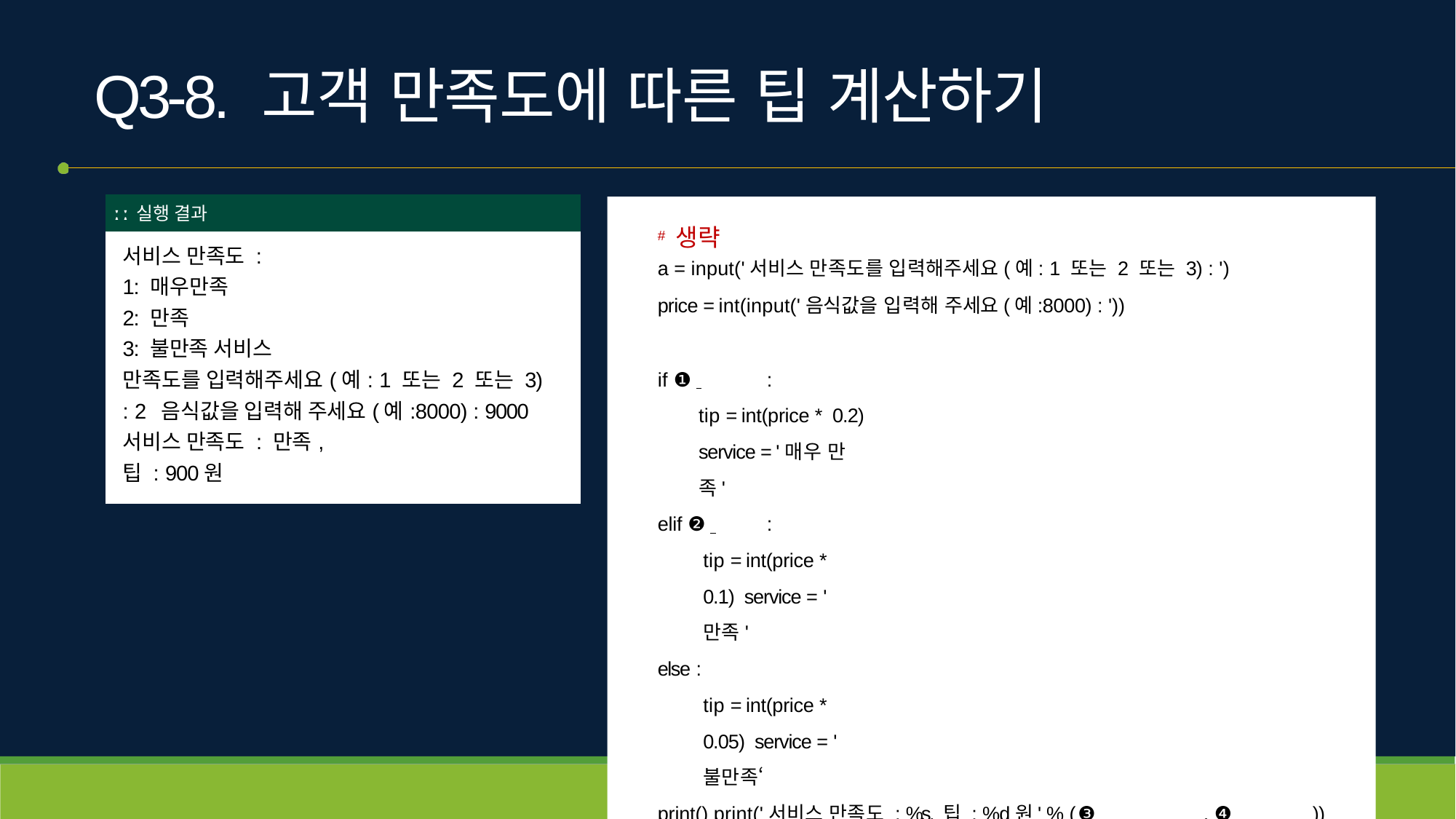

# Q3-8. 고객 만족도에 따른 팁 계산하기

| ː ː 실행 결과 |
| --- |
| 서비스 만족도 : 1: 매우만족 2: 만족 3: 불만족 서비스 만족도를 입력해주세요(예: 1 또는 2 또는 3) : 2 음식값을 입력해 주세요(예:8000) : 9000 서비스 만족도 : 만족, 팁 : 900원 |
# 생략
a = input('서비스 만족도를 입력해주세요(예: 1 또는 2 또는 3) : ')
price = int(input('음식값을 입력해 주세요(예:8000) : '))

if ❶ 	:
tip = int(price * 0.2)  service = '매우 만족'
elif ❷ 	:
tip = int(price * 0.1)  service = '만족'
else :
tip = int(price * 0.05)  service = '불만족‘
print() print('서비스 만족도 : %s, 팁 : %d원' % (❸ 	, ❹ 	))